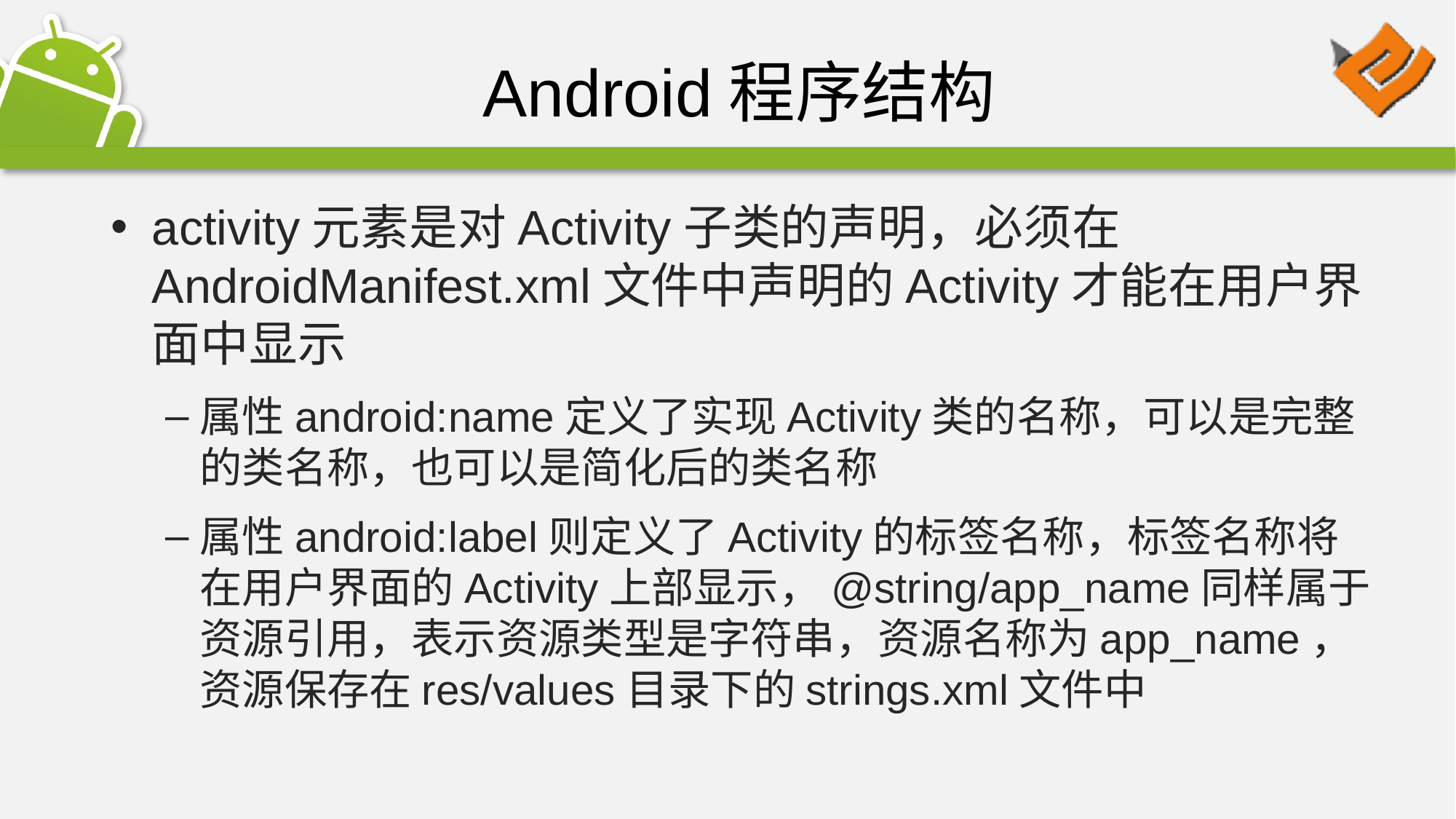

# Android程序结构
activity元素是对Activity子类的声明，必须在AndroidManifest.xml文件中声明的Activity才能在用户界面中显示
属性android:name定义了实现Activity类的名称，可以是完整的类名称，也可以是简化后的类名称
属性android:label则定义了Activity的标签名称，标签名称将在用户界面的Activity上部显示，@string/app_name同样属于资源引用，表示资源类型是字符串，资源名称为app_name，资源保存在res/values目录下的strings.xml文件中